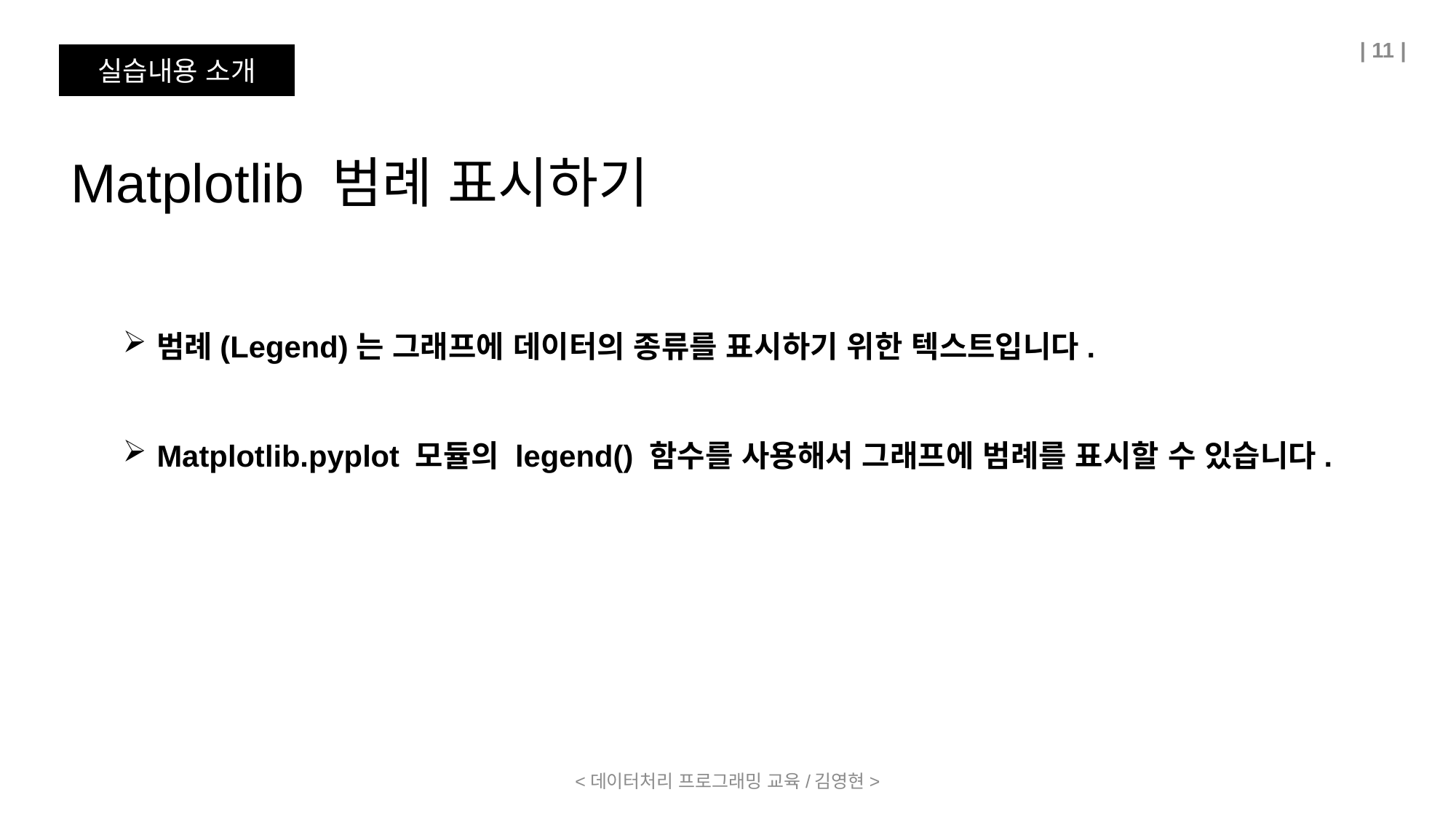

| 11 |
실습내용 소개
Matplotlib 범례 표시하기
범례(Legend)는 그래프에 데이터의 종류를 표시하기 위한 텍스트입니다.
Matplotlib.pyplot 모듈의 legend() 함수를 사용해서 그래프에 범례를 표시할 수 있습니다.
<데이터처리 프로그래밍 교육/김영현>